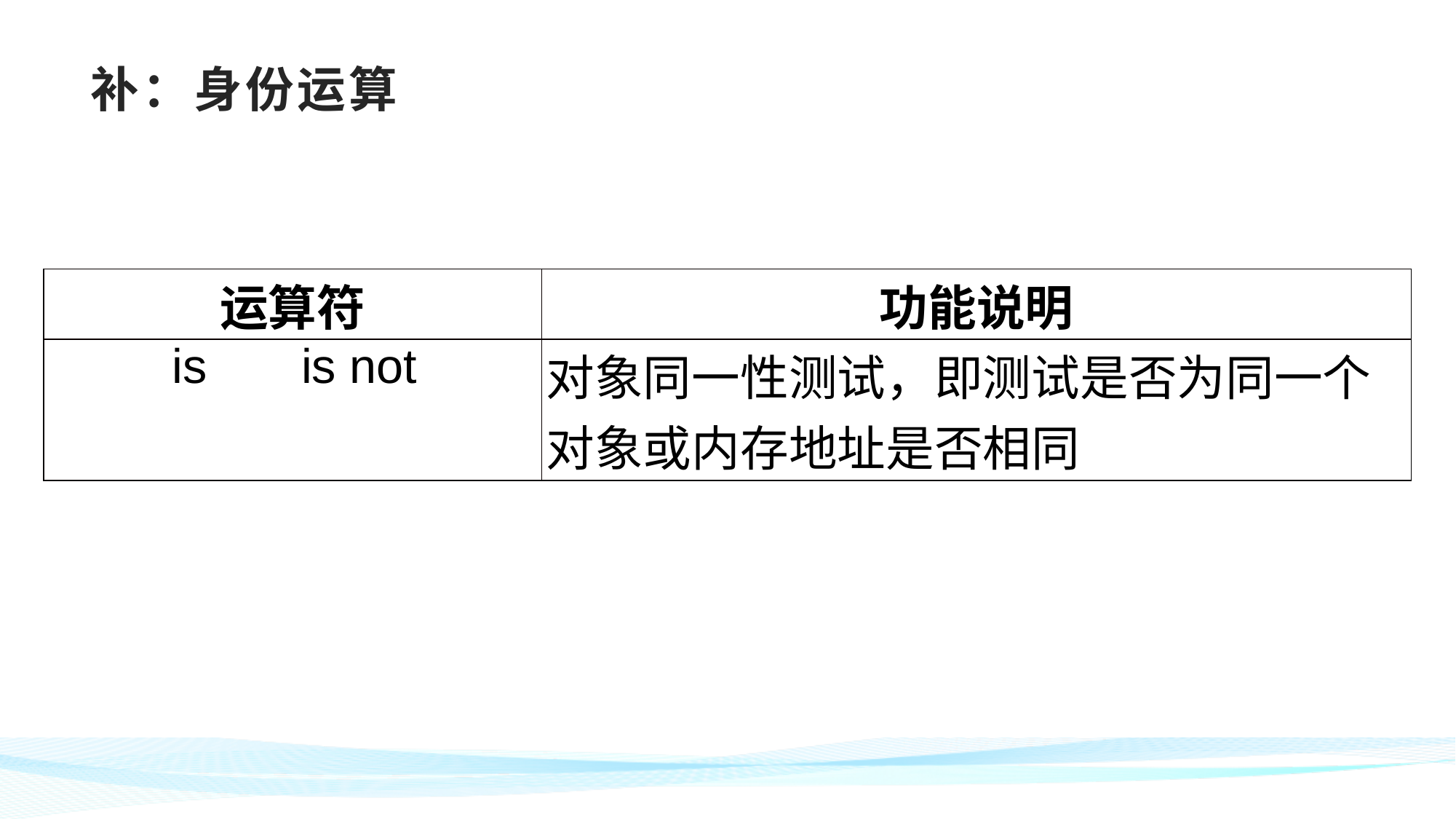

# 补：身份运算
| 运算符 | 功能说明 |
| --- | --- |
| is is not | 对象同一性测试，即测试是否为同一个对象或内存地址是否相同 |